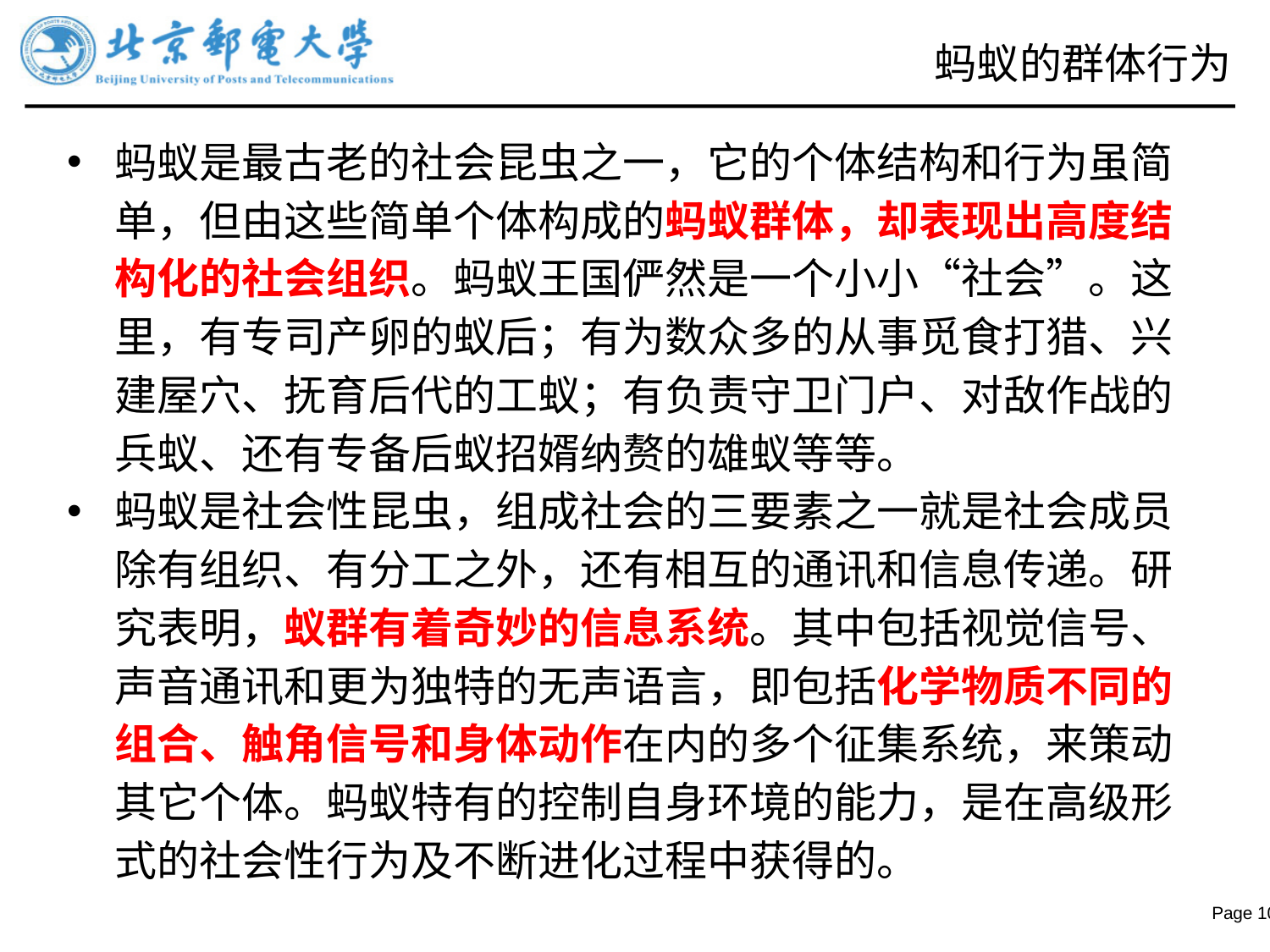

# 蚂蚁的群体行为
蚂蚁是最古老的社会昆虫之一，它的个体结构和行为虽简单，但由这些简单个体构成的蚂蚁群体，却表现出高度结构化的社会组织。蚂蚁王国俨然是一个小小“社会”。这里，有专司产卵的蚁后；有为数众多的从事觅食打猎、兴建屋穴、抚育后代的工蚁；有负责守卫门户、对敌作战的兵蚁、还有专备后蚁招婿纳赘的雄蚁等等。
蚂蚁是社会性昆虫，组成社会的三要素之一就是社会成员除有组织、有分工之外，还有相互的通讯和信息传递。研究表明，蚁群有着奇妙的信息系统。其中包括视觉信号、声音通讯和更为独特的无声语言，即包括化学物质不同的组合、触角信号和身体动作在内的多个征集系统，来策动其它个体。蚂蚁特有的控制自身环境的能力，是在高级形式的社会性行为及不断进化过程中获得的。